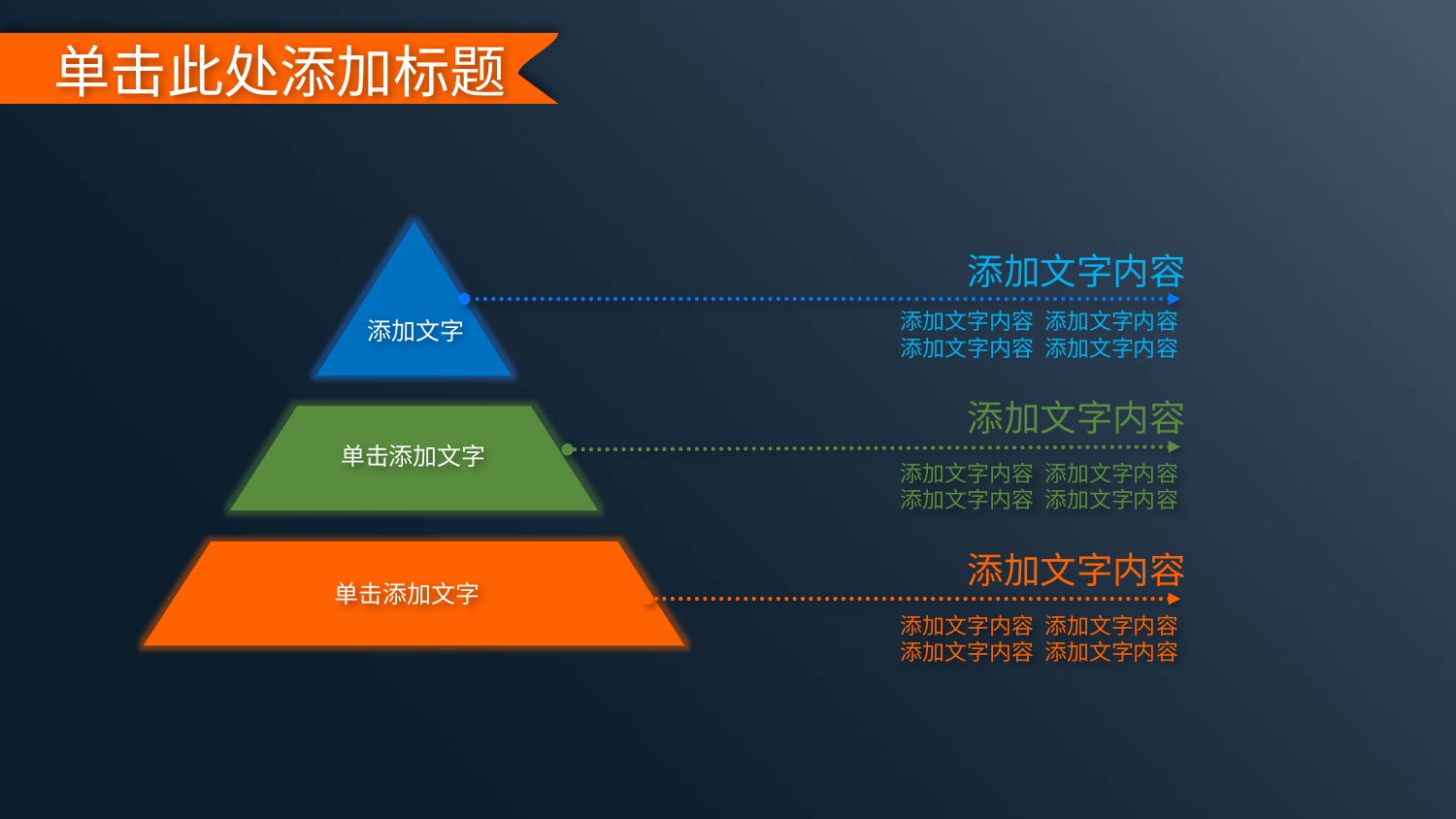

单击此处添加标题

添加文字
添加文字内容

添加文字内容  添加文字内容
添加文字内容  添加文字内容
添加文字内容

单击添加文字

添加文字内容  添加文字内容
添加文字内容  添加文字内容
添加文字内容

单击添加文字

添加文字内容  添加文字内容
添加文字内容  添加文字内容